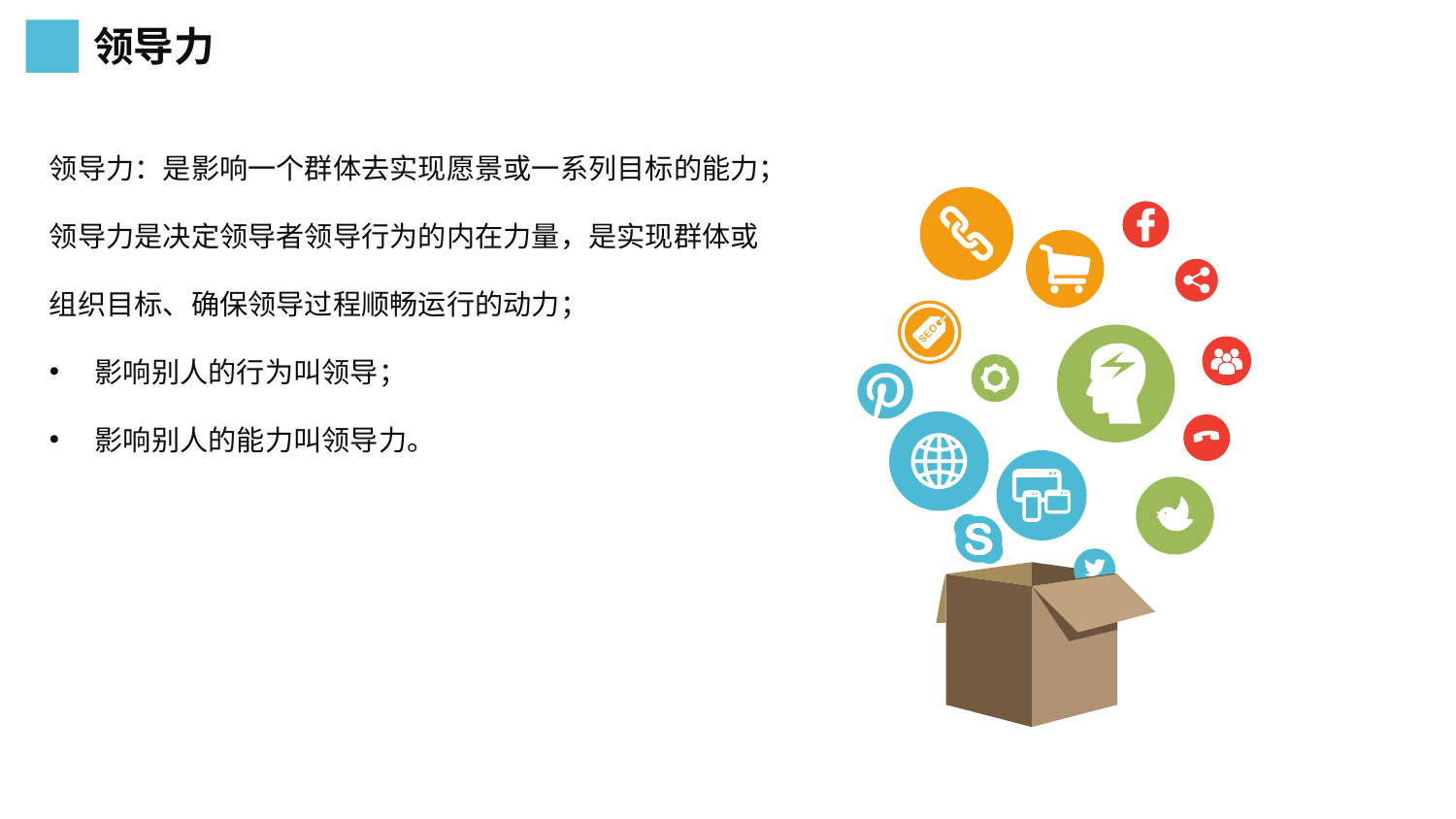

领导力

领导力：是影响一个群体去实现愿景或一系列目标的能力；
领导力是决定领导者领导行为的内在力量，是实现群体或组织目标、确保领导过程顺畅运行的动力；
影响别人的行为叫领导；
影响别人的能力叫领导力。